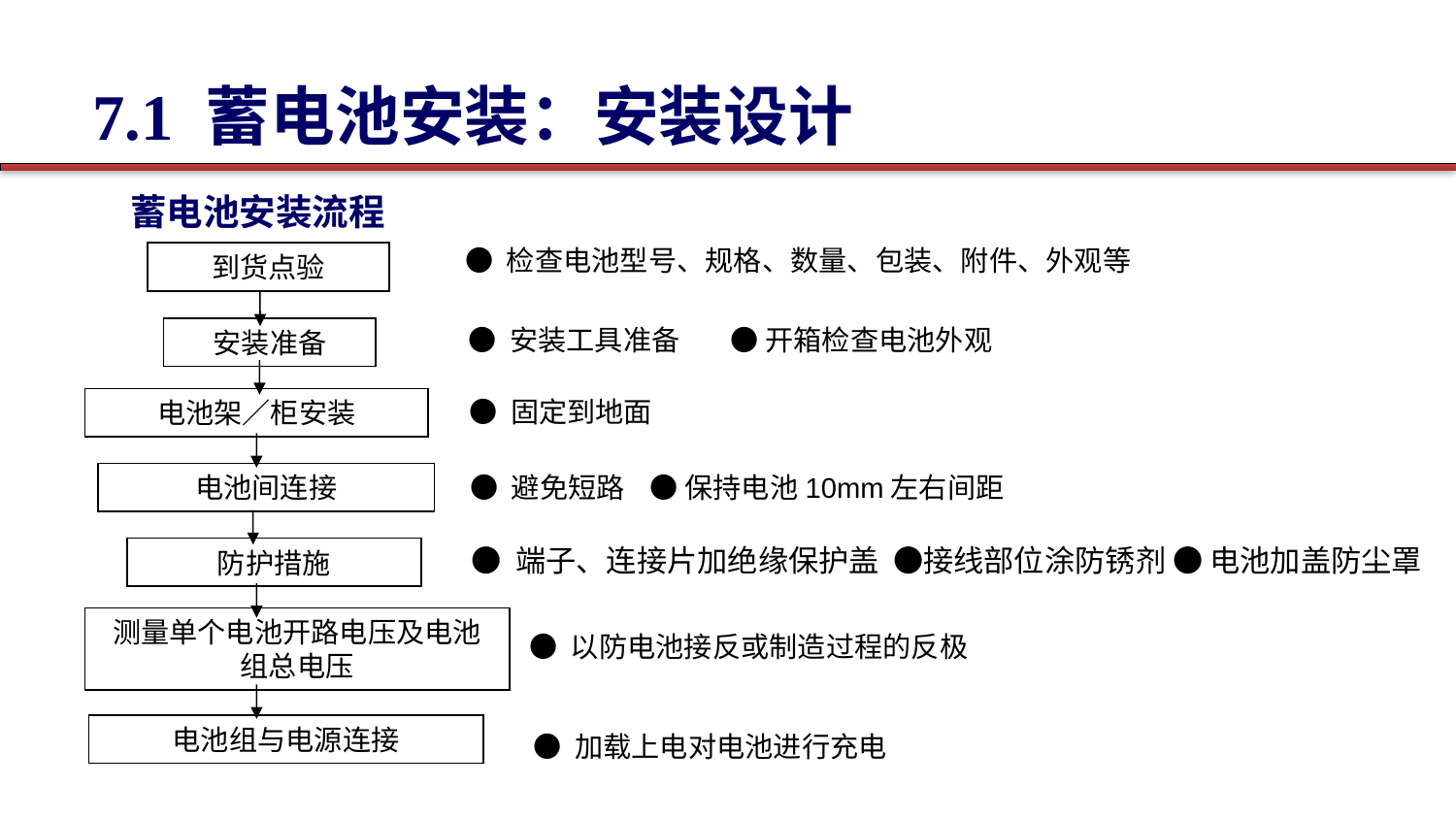

7.1 蓄电池安装：安装设计

蓄电池安装流程
● 检查电池型号、规格、数量、包装、附件、外观等
到货点验

● 安装工具准备        ● 开箱检查电池外观
安装准备

● 固定到地面
电池架／柜安装

● 避免短路    ● 保持电池10mm左右间距
电池间连接

● 端子、连接片加绝缘保护盖  ●接线部位涂防锈剂 ● 电池加盖防尘罩
防护措施

测量单个电池开路电压及电池组总电压
● 以防电池接反或制造过程的反极

电池组与电源连接
● 加载上电对电池进行充电